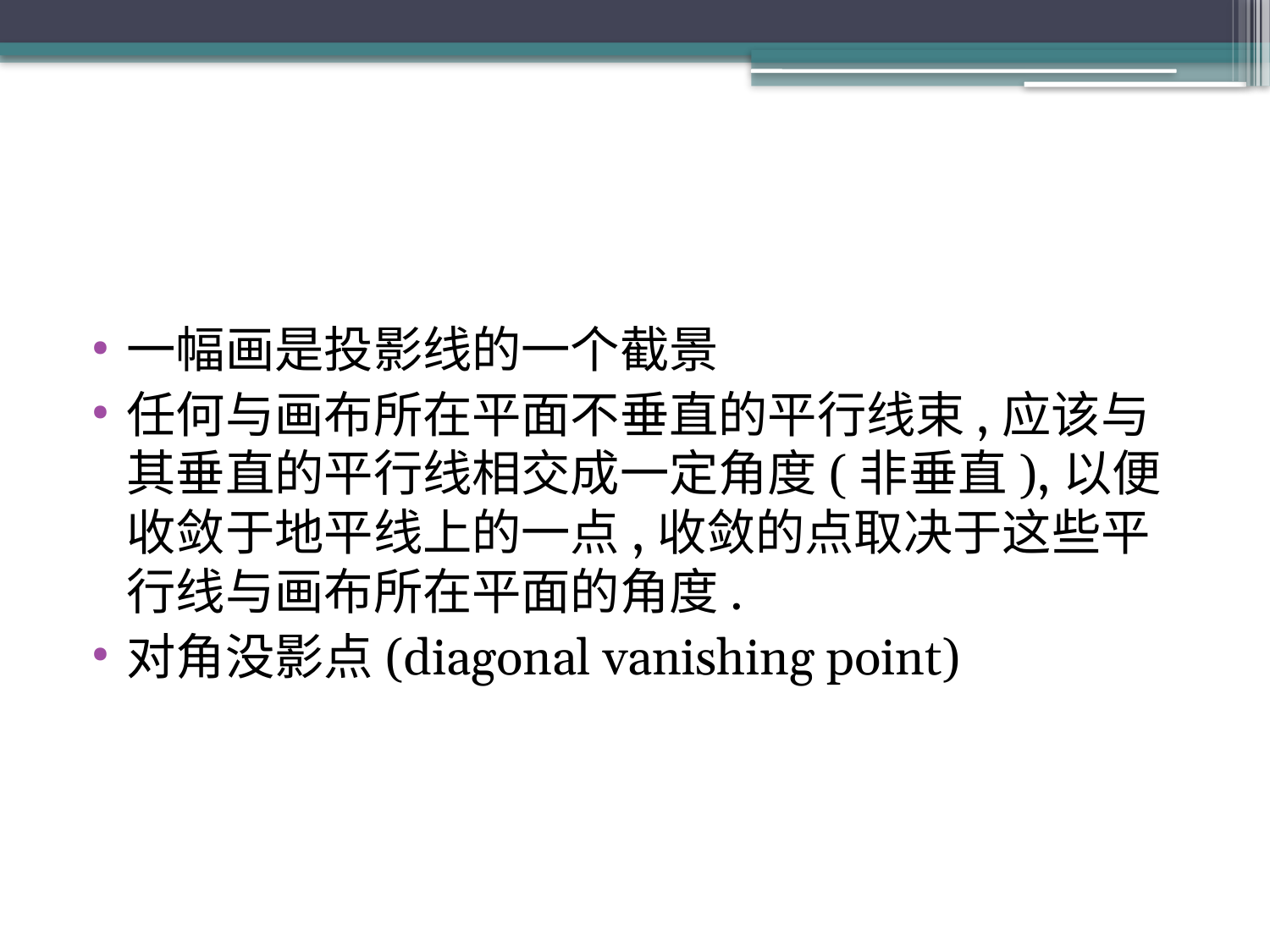

#
一幅画是投影线的一个截景
任何与画布所在平面不垂直的平行线束,应该与其垂直的平行线相交成一定角度(非垂直),以便收敛于地平线上的一点,收敛的点取决于这些平行线与画布所在平面的角度.
对角没影点(diagonal vanishing point)